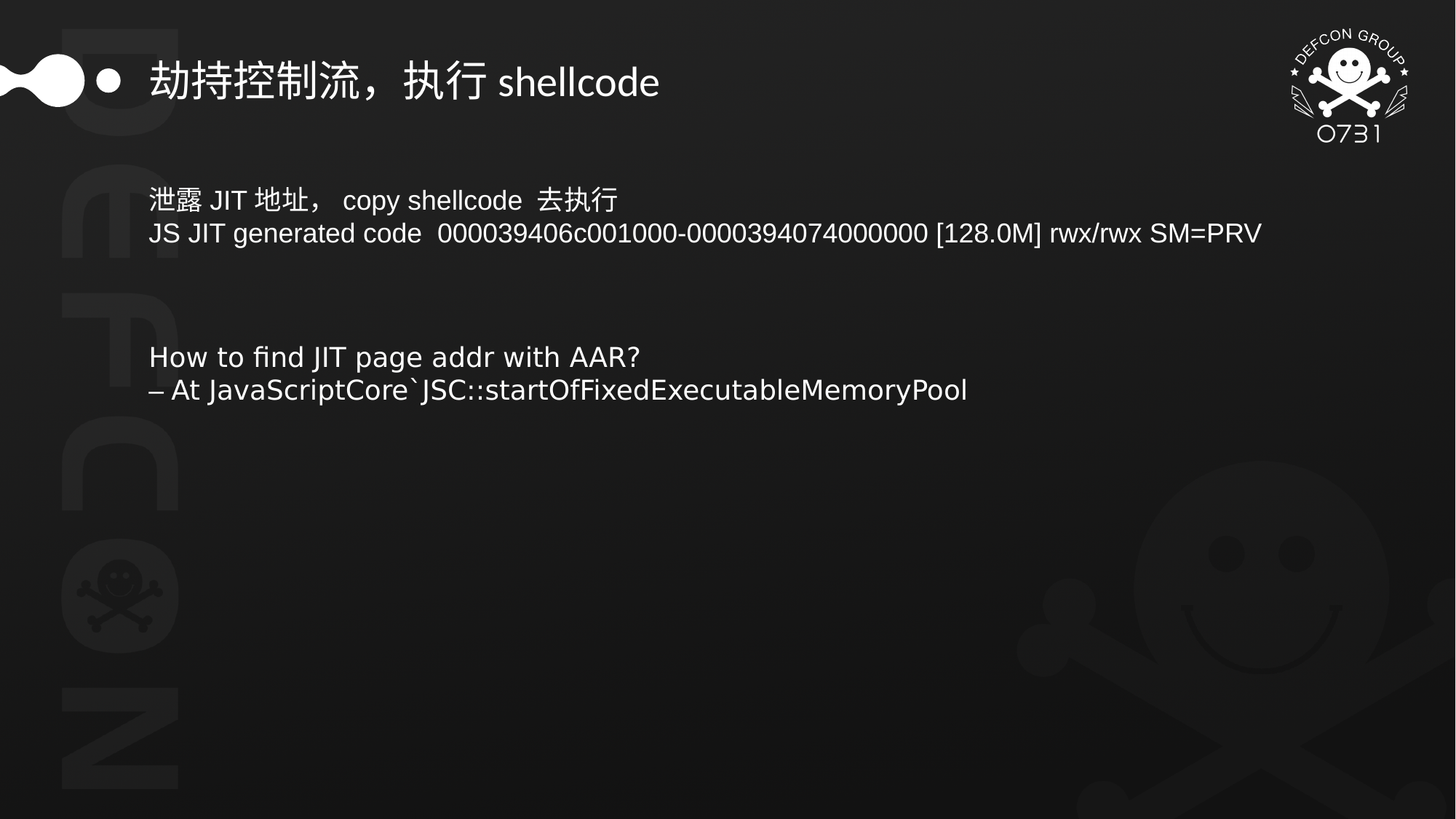

劫持控制流，执行shellcode

泄露JIT地址，copy shellcode 去执行
JS JIT generated code  000039406c001000-0000394074000000 [128.0M] rwx/rwx SM=PRV
How to find JIT page addr with AAR?
– At JavaScriptCore`JSC::startOfFixedExecutableMemoryPool